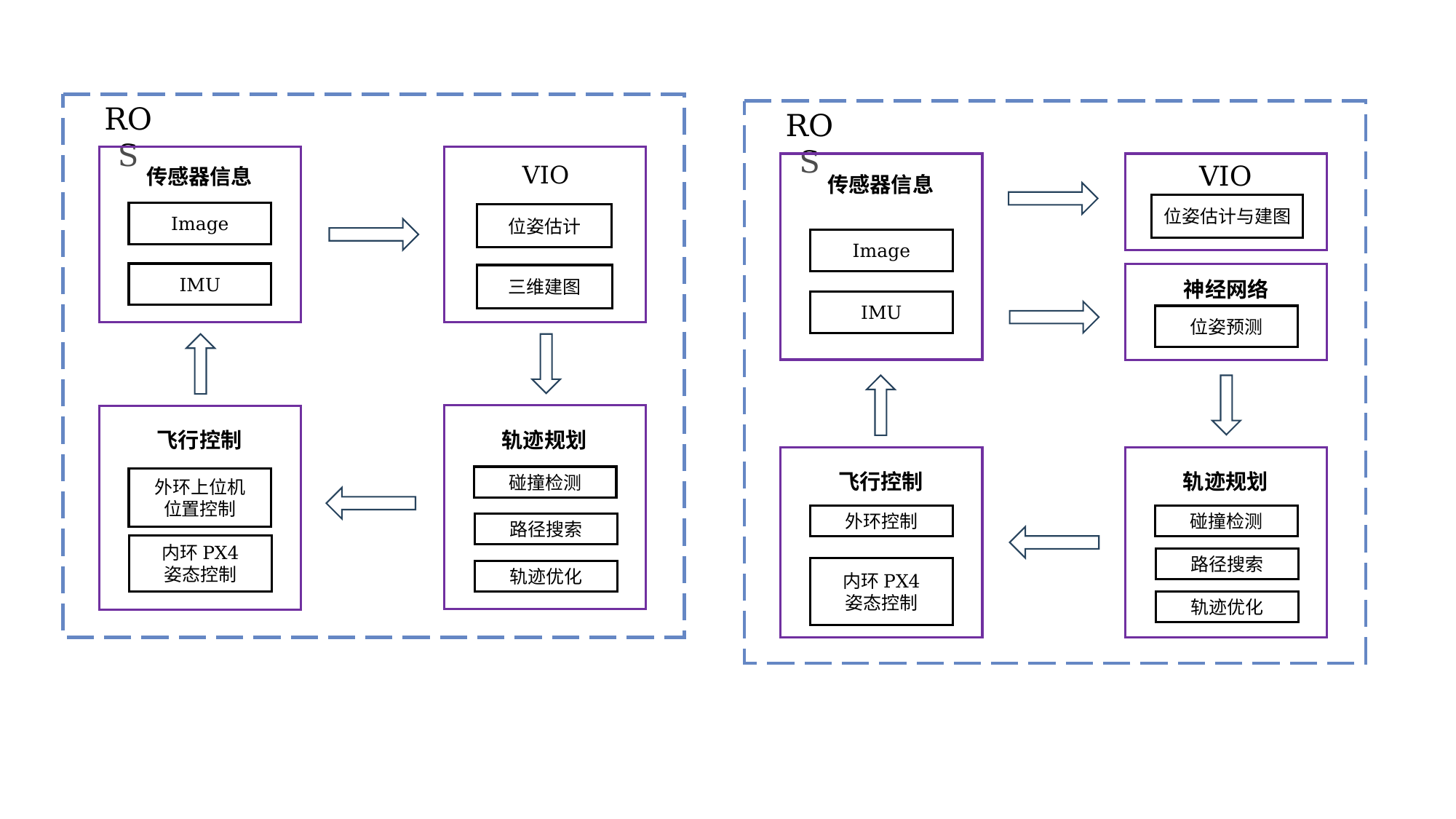

ROS

ROS

VIO

VIO
传感器信息
传感器信息

位姿估计与建图
Image
位姿估计

Image
IMU

三维建图
神经网络
IMU

位姿预测

轨迹规划
飞行控制

飞行控制
轨迹规划
碰撞检测
外环上位机
位置控制

外环控制
碰撞检测
路径搜索

内环PX4
姿态控制
路径搜索
内环PX4
姿态控制
轨迹优化
轨迹优化